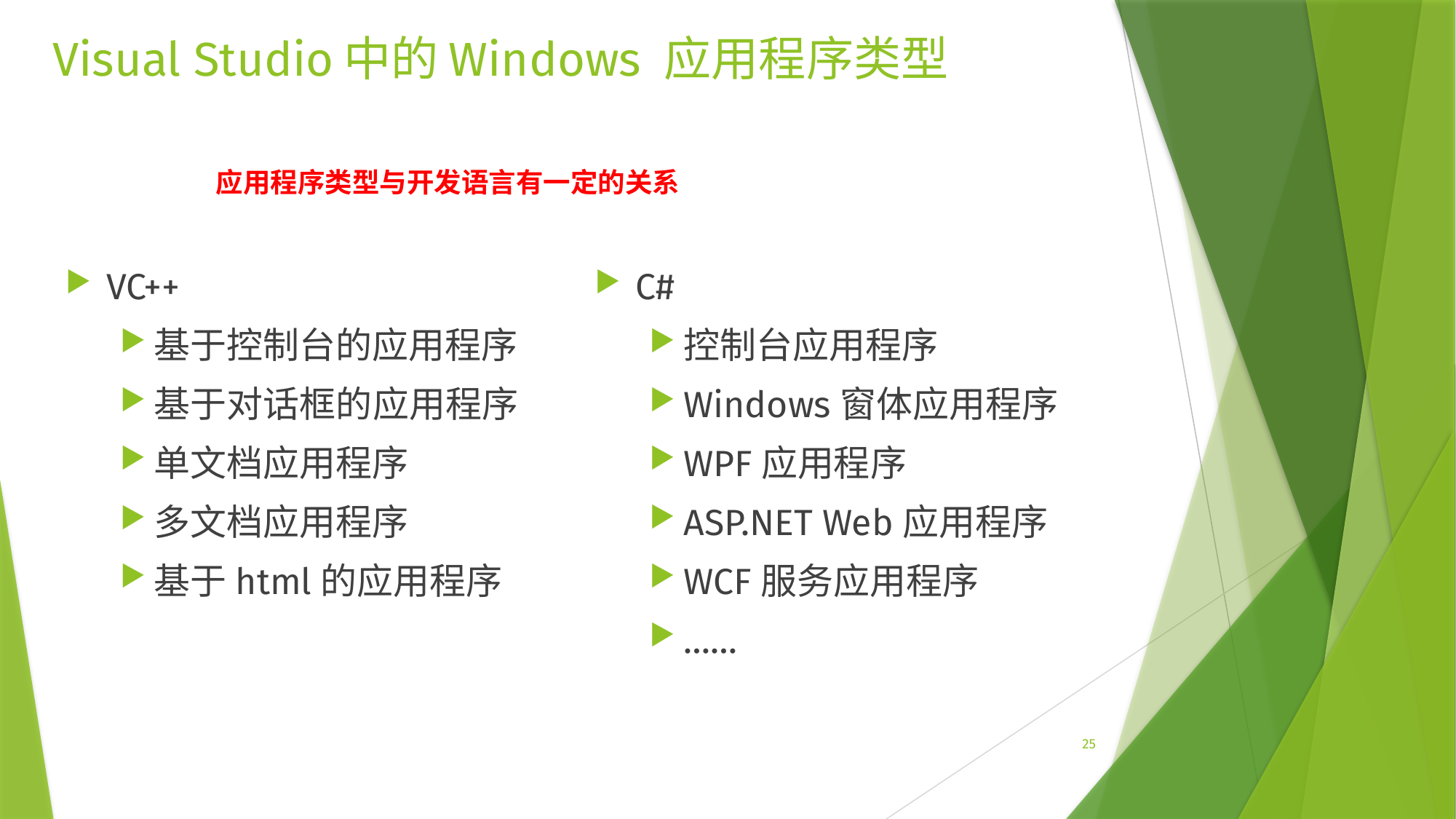

# Visual Studio中的Windows 应用程序类型
应用程序类型与开发语言有一定的关系
C#
控制台应用程序
Windows窗体应用程序
WPF应用程序
ASP.NET Web应用程序
WCF服务应用程序
……

VC++
基于控制台的应用程序
基于对话框的应用程序
单文档应用程序
多文档应用程序
基于html的应用程序

25